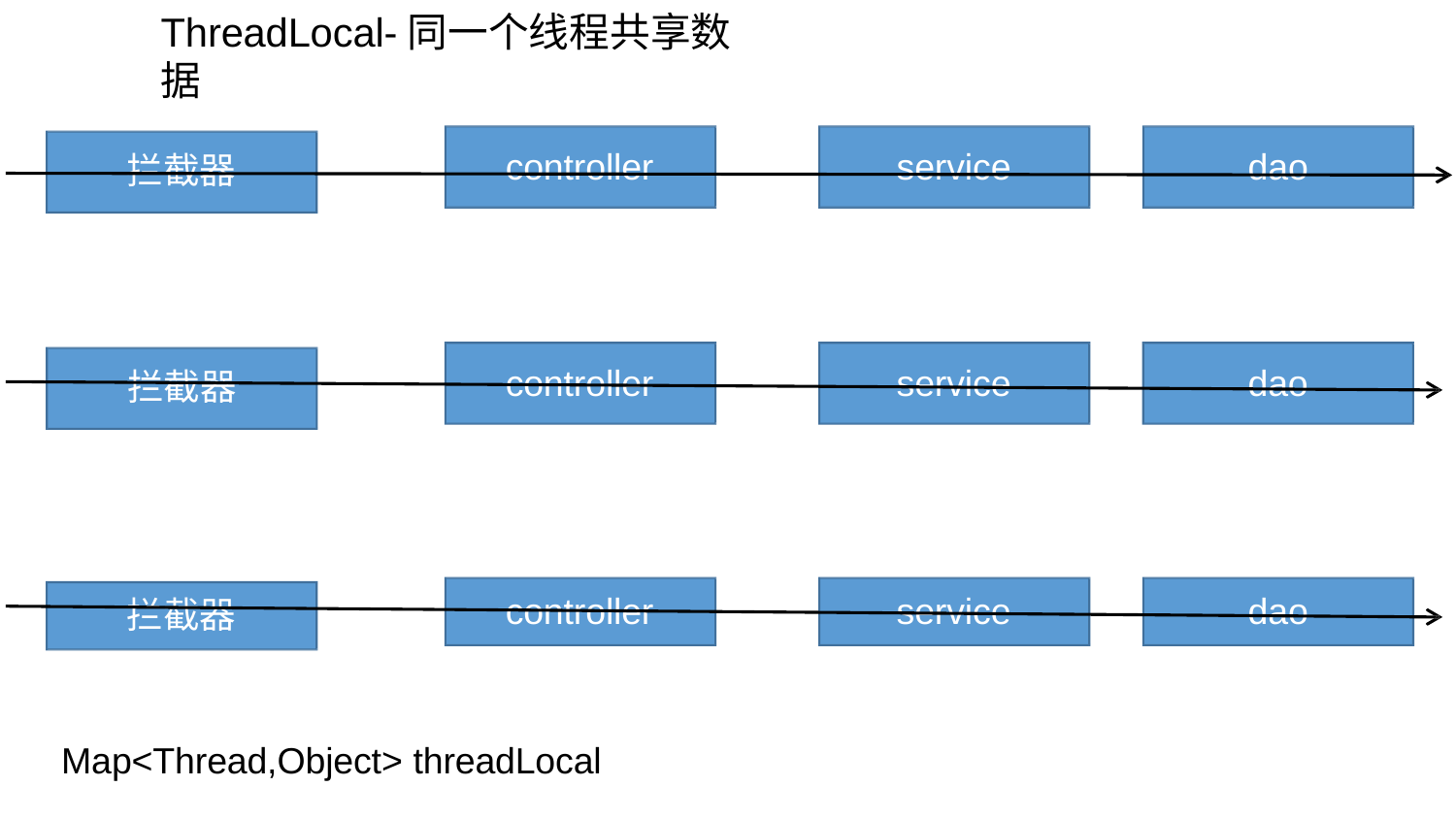

# ThreadLocal-同一个线程共享数据

controller
service
dao
拦截器

controller
service
dao
拦截器

controller
service
dao
拦截器

Map<Thread,Object> threadLocal